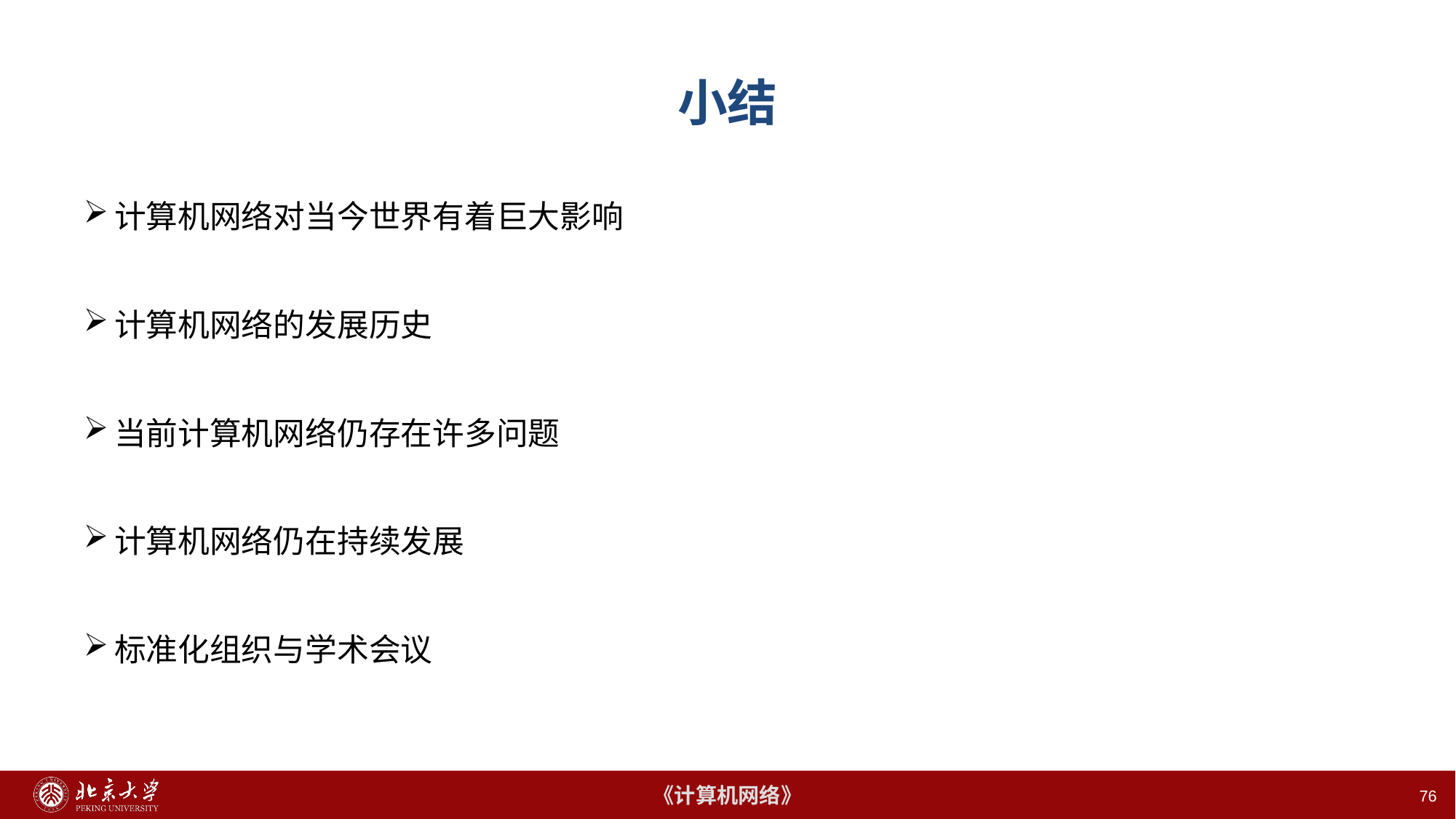

# 小结
计算机网络对当今世界有着巨大影响

计算机网络的发展历史

当前计算机网络仍存在许多问题

计算机网络仍在持续发展

标准化组织与学术会议
76